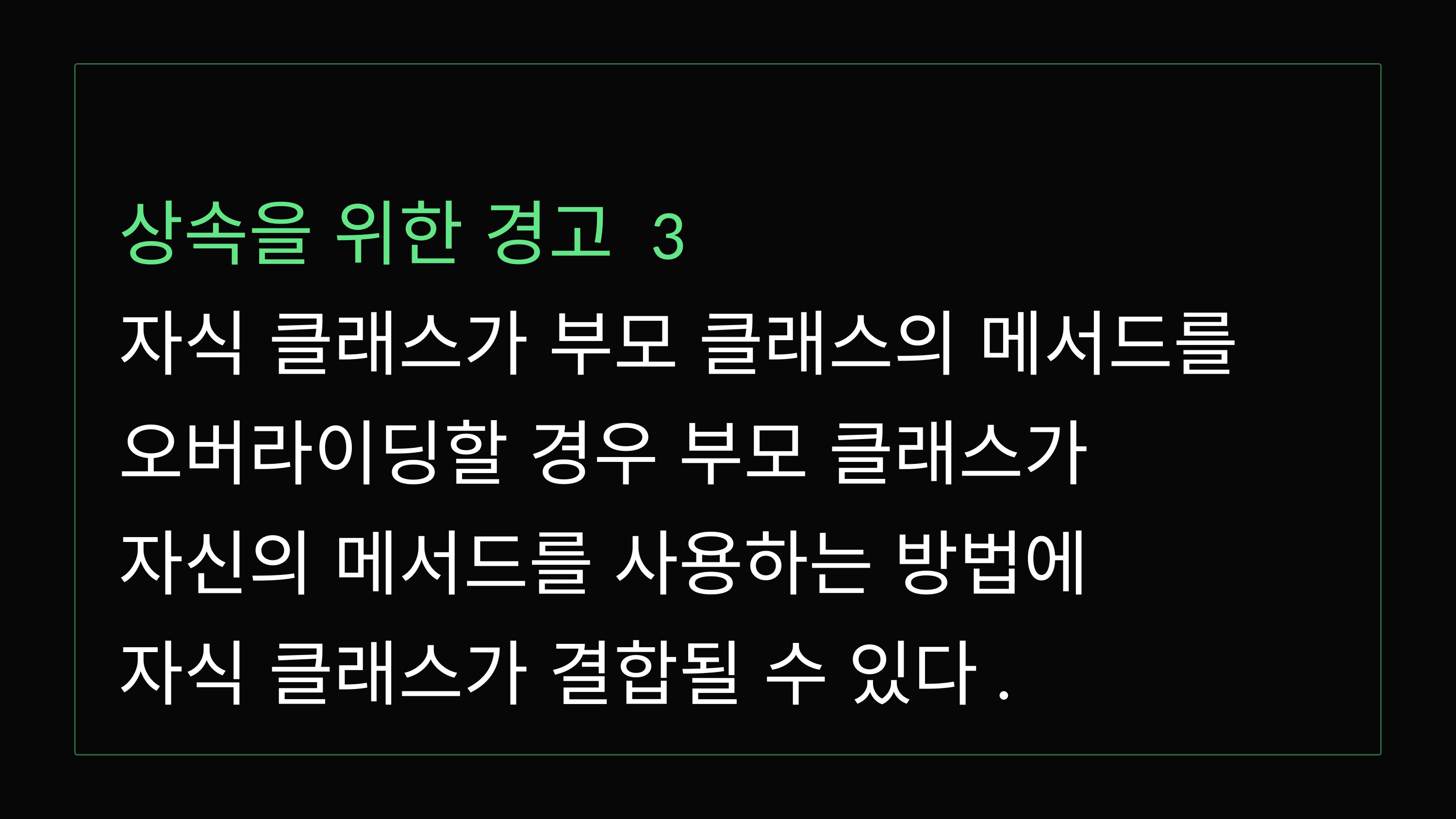

상속을 위한 경고 3
자식 클래스가 부모 클래스의 메서드를
오버라이딩할 경우 부모 클래스가
자신의 메서드를 사용하는 방법에
자식 클래스가 결합될 수 있다.